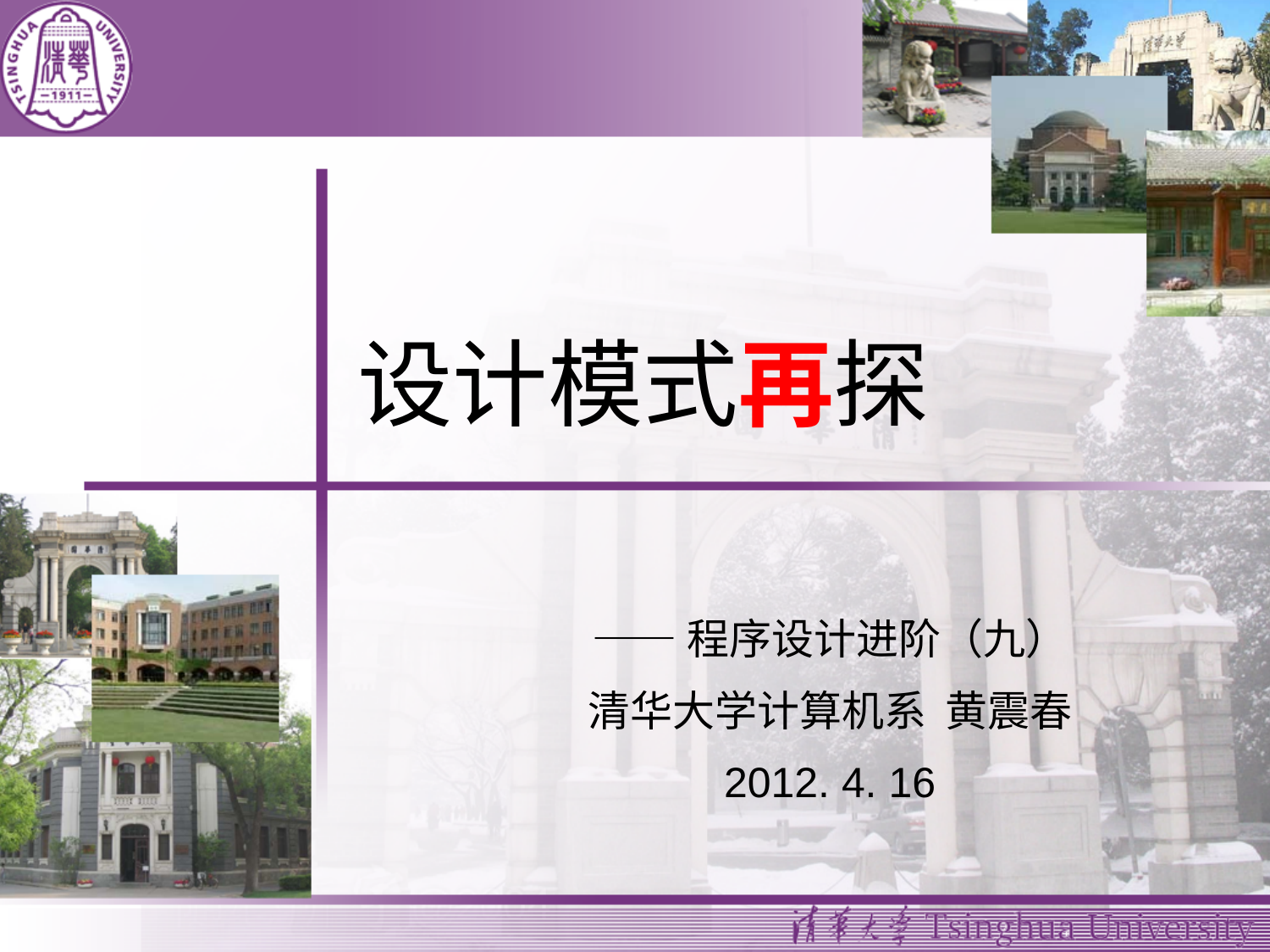

# 设计模式再探
——程序设计进阶（九）
清华大学计算机系  黄震春
2012. 4. 16